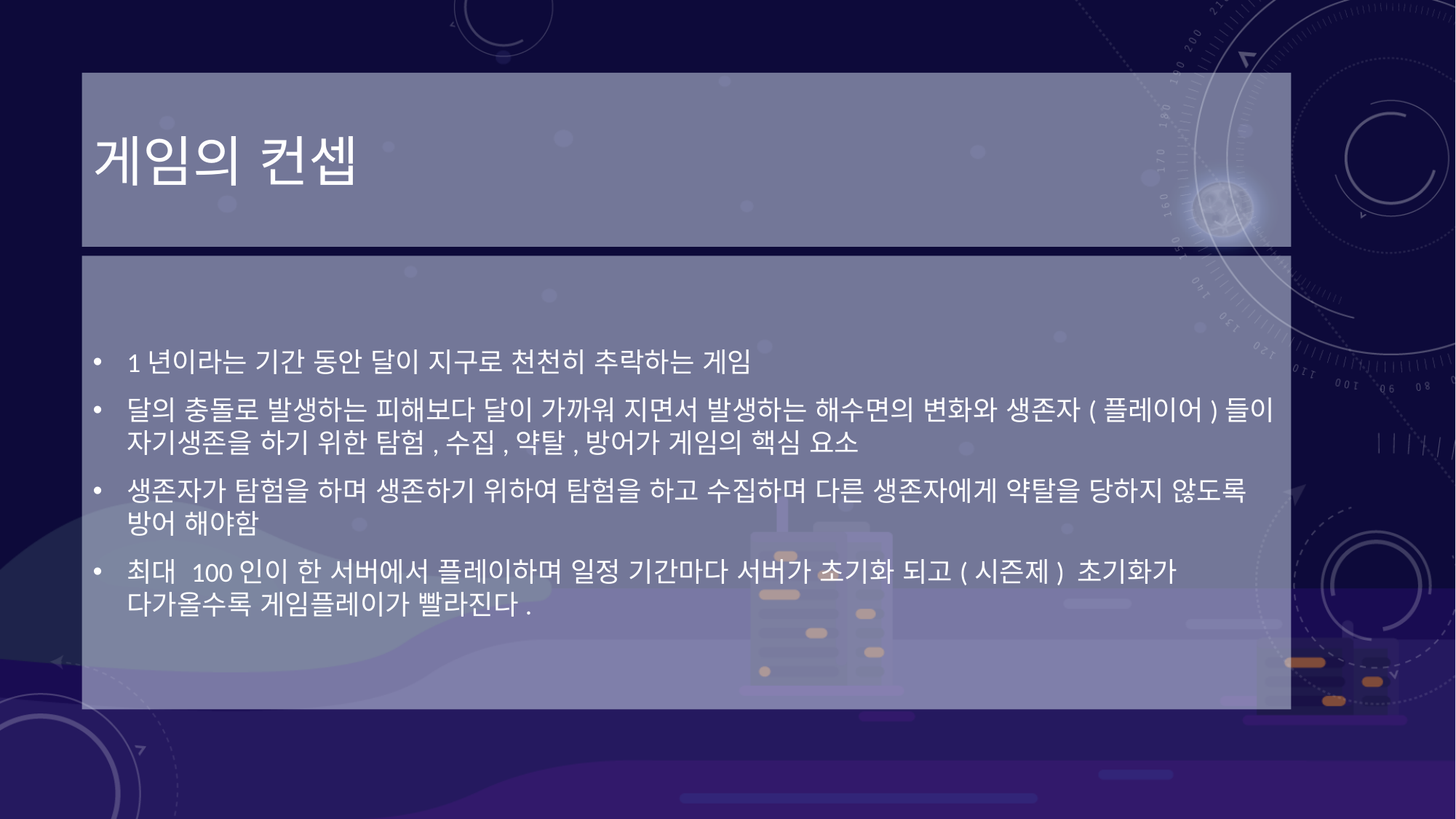

# 게임의 컨셉
1년이라는 기간 동안 달이 지구로 천천히 추락하는 게임
달의 충돌로 발생하는 피해보다 달이 가까워 지면서 발생하는 해수면의 변화와 생존자(플레이어)들이 자기생존을 하기 위한 탐험,수집,약탈,방어가 게임의 핵심 요소
생존자가 탐험을 하며 생존하기 위하여 탐험을 하고 수집하며 다른 생존자에게 약탈을 당하지 않도록 방어 해야함
최대 100인이 한 서버에서 플레이하며 일정 기간마다 서버가 초기화 되고(시즌제) 초기화가 다가올수록 게임플레이가 빨라진다.